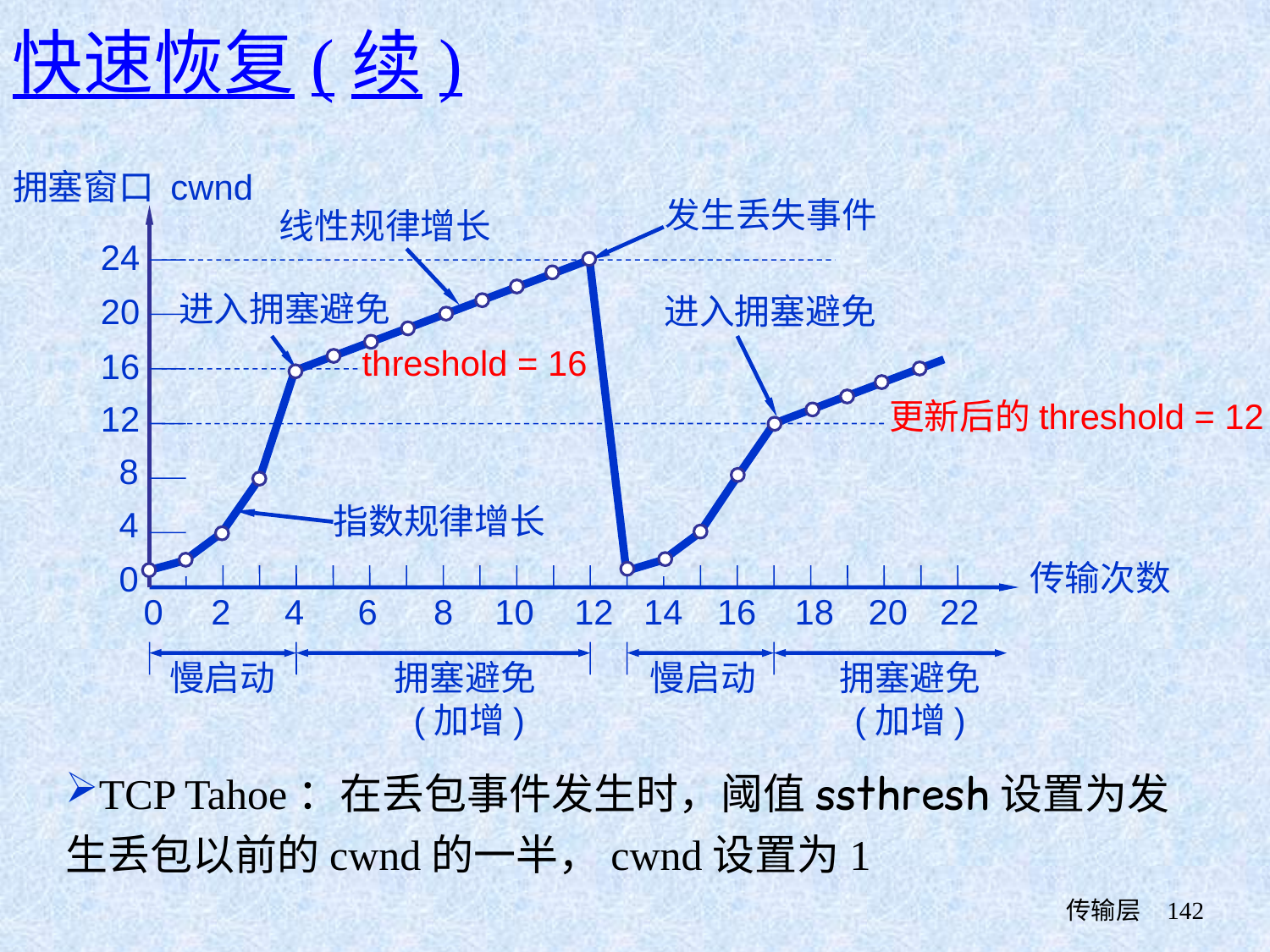

快速恢复(续)
拥塞窗口 cwnd
发生丢失事件

线性规律增长

24

进入拥塞避免

20
进入拥塞避免

threshold = 16

16

更新后的threshold = 12

12

8

指数规律增长

4

传输次数
0

0
2
4
6
8
10
12
14
16
18
20
22

慢启动
拥塞避免(加增)
慢启动
拥塞避免
(加增)

TCP Tahoe：在丢包事件发生时，阈值ssthresh设置为发生丢包以前的cwnd的一半，cwnd设置为1
 传输层
142